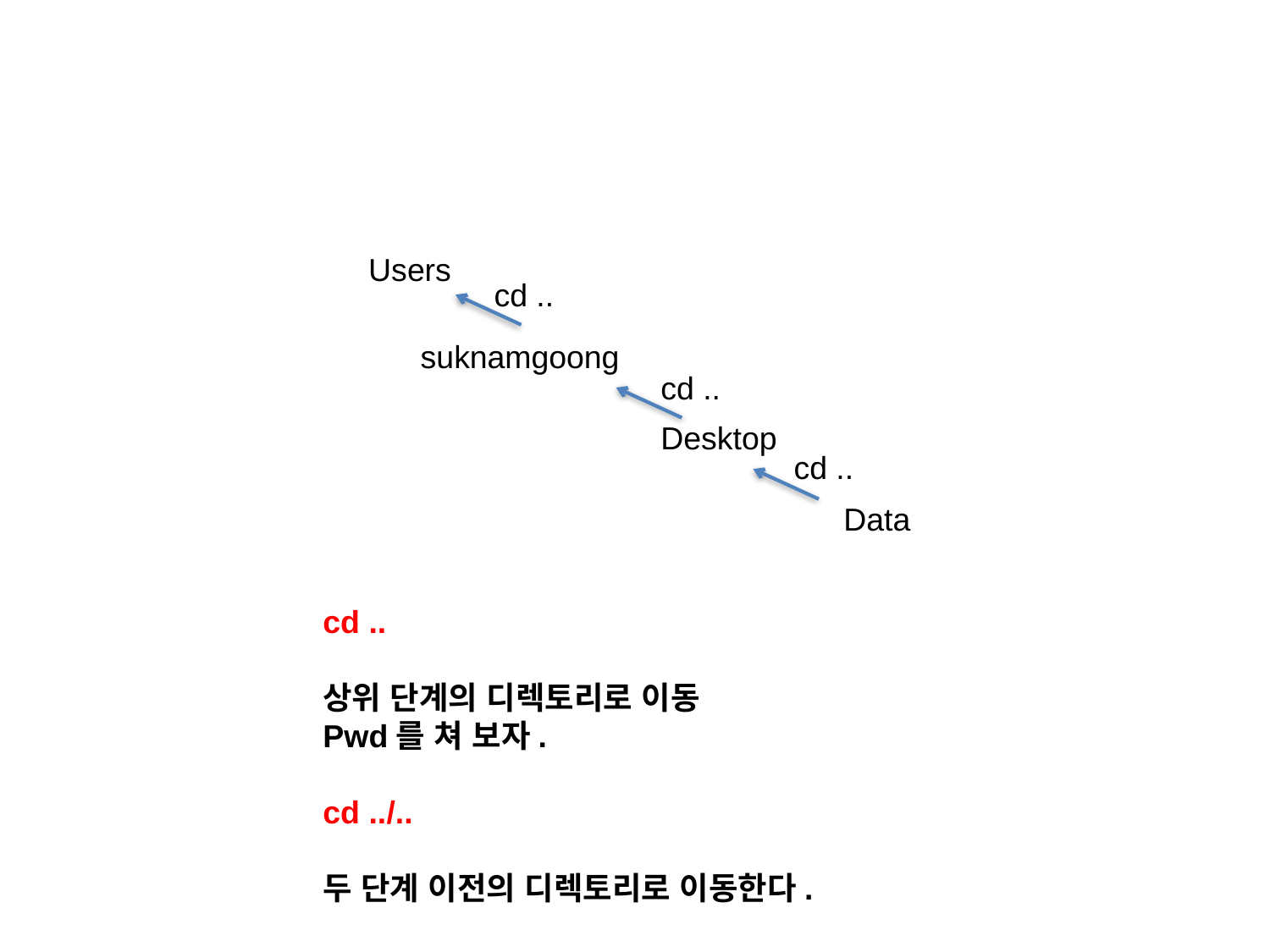

Users
cd ..
suknamgoong
cd ..
Desktop
cd ..
Data
cd ..

상위 단계의 디렉토리로 이동
Pwd를 쳐 보자.

cd ../..

두 단계 이전의 디렉토리로 이동한다.